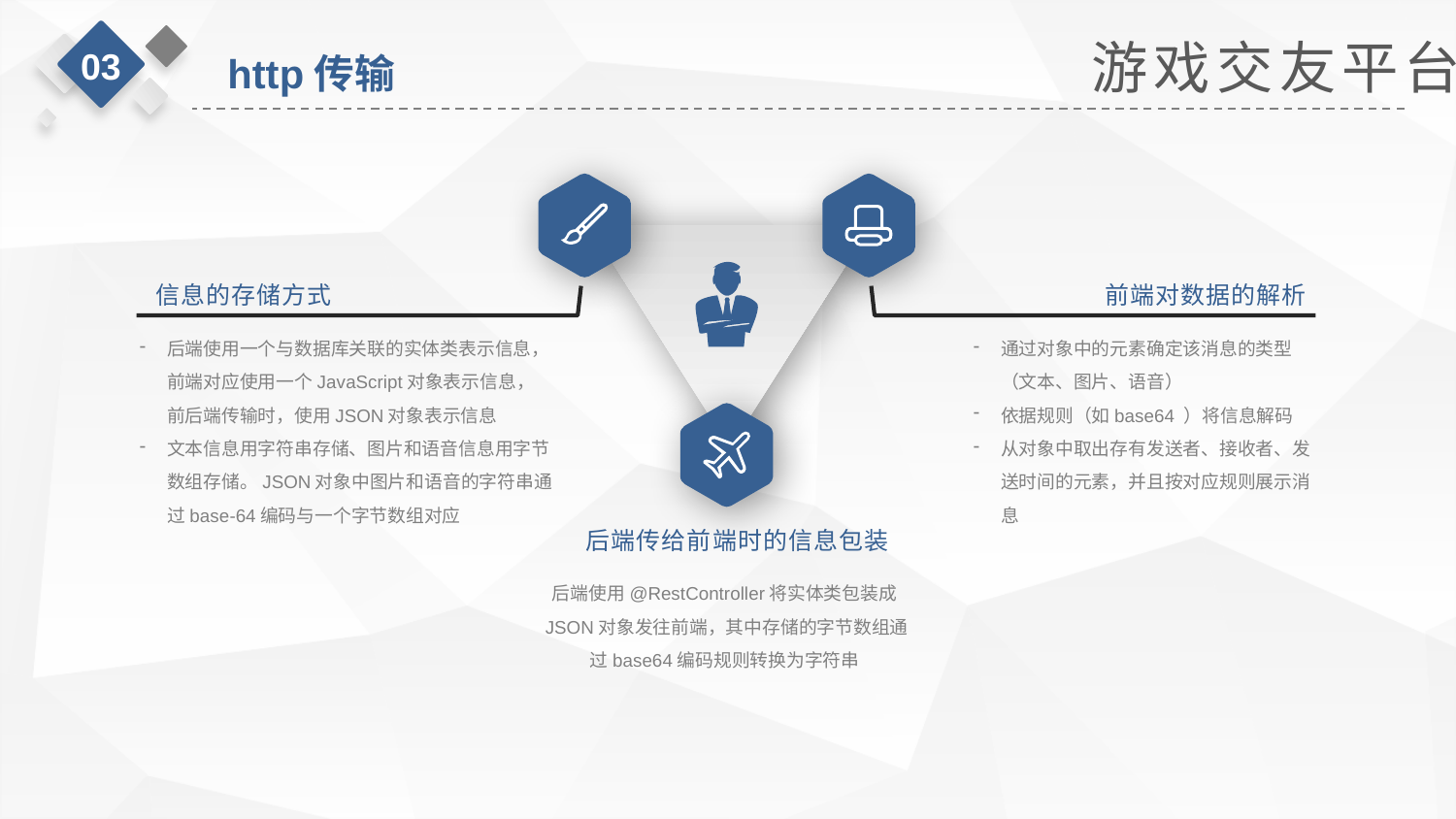

游戏交友平台

03

http传输

信息的存储方式
前端对数据的解析

后端使用一个与数据库关联的实体类表示信息，前端对应使用一个JavaScript对象表示信息，前后端传输时，使用JSON对象表示信息
文本信息用字符串存储、图片和语音信息用字节数组存储。JSON对象中图片和语音的字符串通过base-64编码与一个字节数组对应

通过对象中的元素确定该消息的类型（文本、图片、语音）
依据规则（如base64 ）将信息解码
从对象中取出存有发送者、接收者、发送时间的元素，并且按对应规则展示消息

后端传给前端时的信息包装
后端使用@RestController将实体类包装成JSON对象发往前端，其中存储的字节数组通过base64编码规则转换为字符串